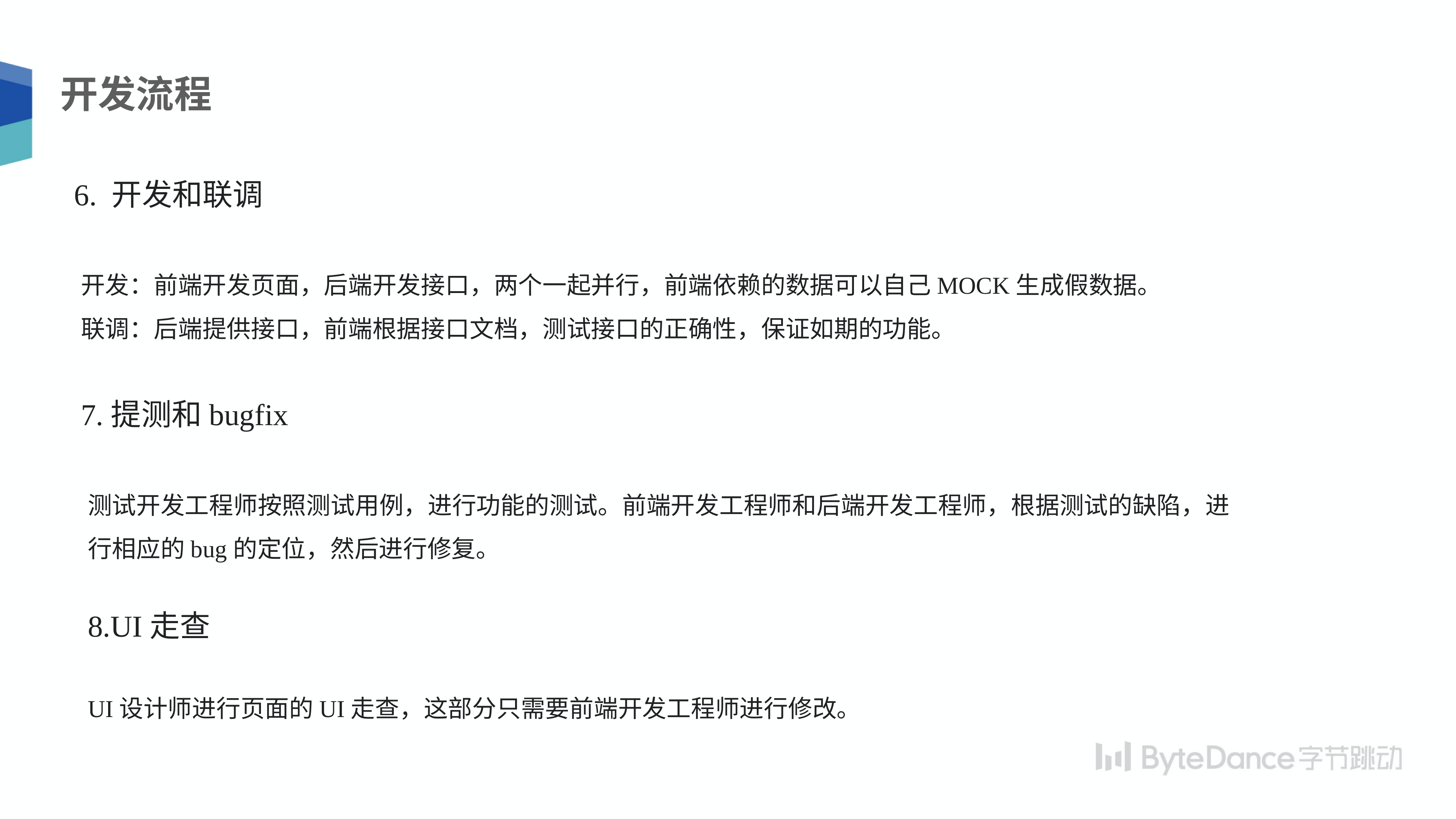

开发流程
6. 开发和联调
开发：前端开发页面，后端开发接口，两个一起并行，前端依赖的数据可以自己MOCK生成假数据。
联调：后端提供接口，前端根据接口文档，测试接口的正确性，保证如期的功能。
7.提测和bugfix
测试开发工程师按照测试用例，进行功能的测试。前端开发工程师和后端开发工程师，根据测试的缺陷，进行相应的bug的定位，然后进行修复。
8.UI走查
UI设计师进行页面的UI走查，这部分只需要前端开发工程师进行修改。